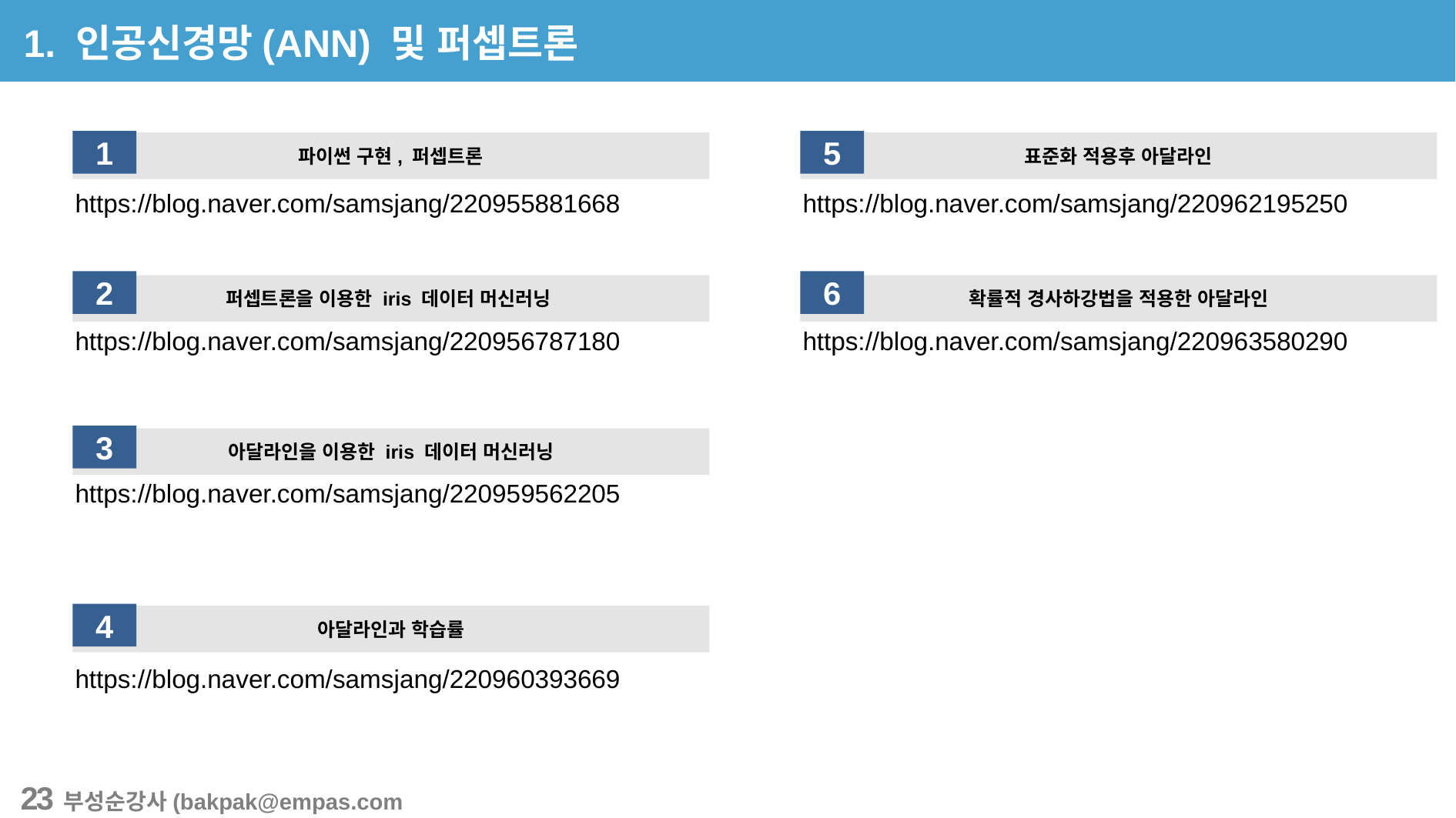

1. 인공신경망(ANN) 및 퍼셉트론
1
5
파이썬 구현, 퍼셉트론
표준화 적용후 아달라인
https://blog.naver.com/samsjang/220955881668
https://blog.naver.com/samsjang/220962195250
2
6
퍼셉트론을 이용한 iris 데이터 머신러닝
확률적 경사하강법을 적용한 아달라인
https://blog.naver.com/samsjang/220956787180
https://blog.naver.com/samsjang/220963580290
3
아달라인을 이용한 iris 데이터 머신러닝
https://blog.naver.com/samsjang/220959562205
4
아달라인과 학습률
https://blog.naver.com/samsjang/220960393669